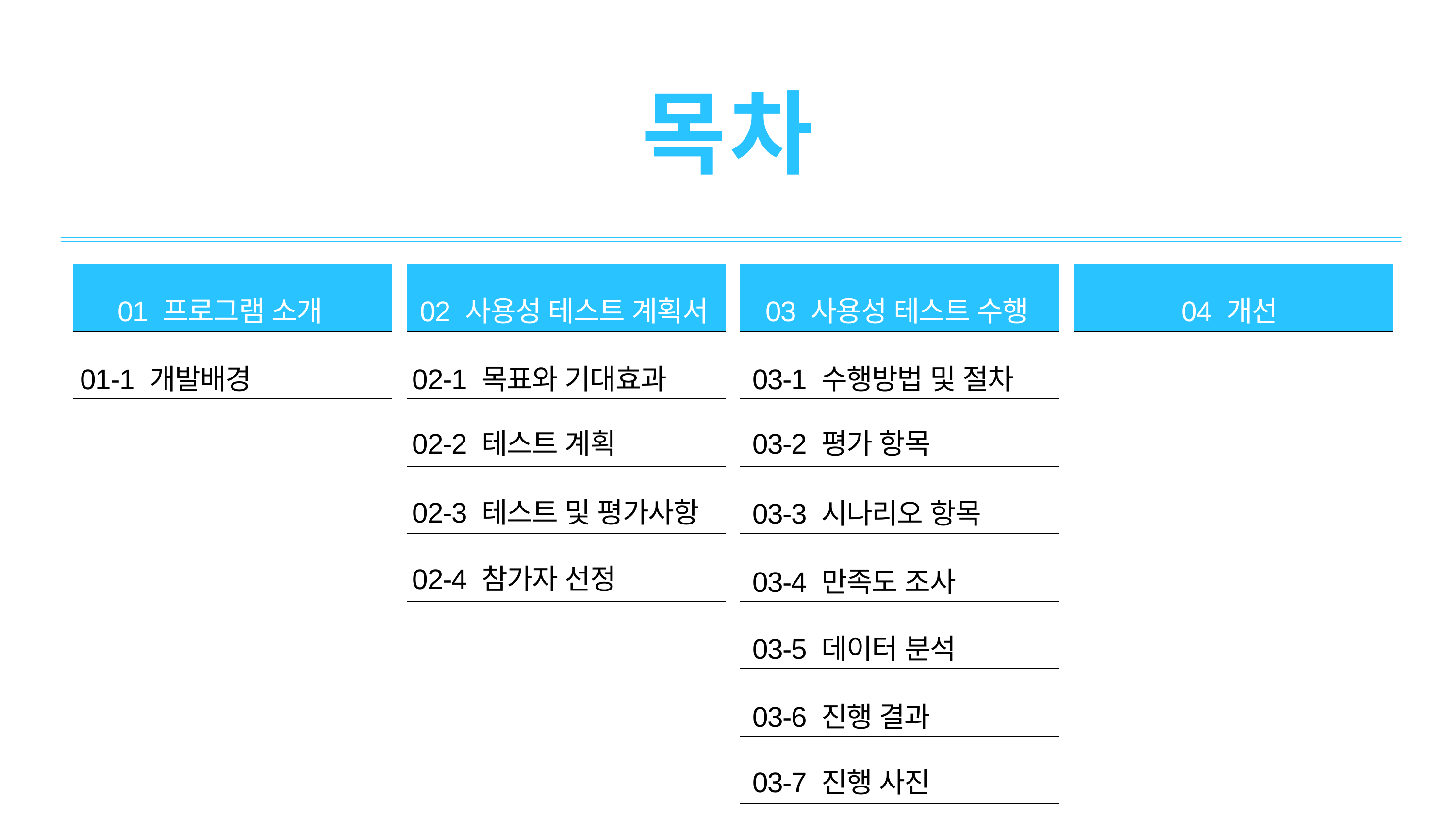

목차

03 사용성 테스트 수행
01 프로그램 소개
02 사용성 테스트 계획서
04 개선
|  |
| --- |
|  |
|  |
| --- |
|  |
|  |
|  |
|  |
|  |
| --- |
|  |
|  |
|  |
|  |
|  |
|  |
|  |
|  |
| --- |
01-1 개발배경
02-1 목표와 기대효과
03-1 수행방법 및 절차
02-2 테스트 계획
03-2 평가 항목
02-3 테스트 및 평가사항
03-3 시나리오 항목
02-4 참가자 선정
03-4 만족도 조사
03-5 데이터 분석
03-6 진행 결과
03-7 진행 사진